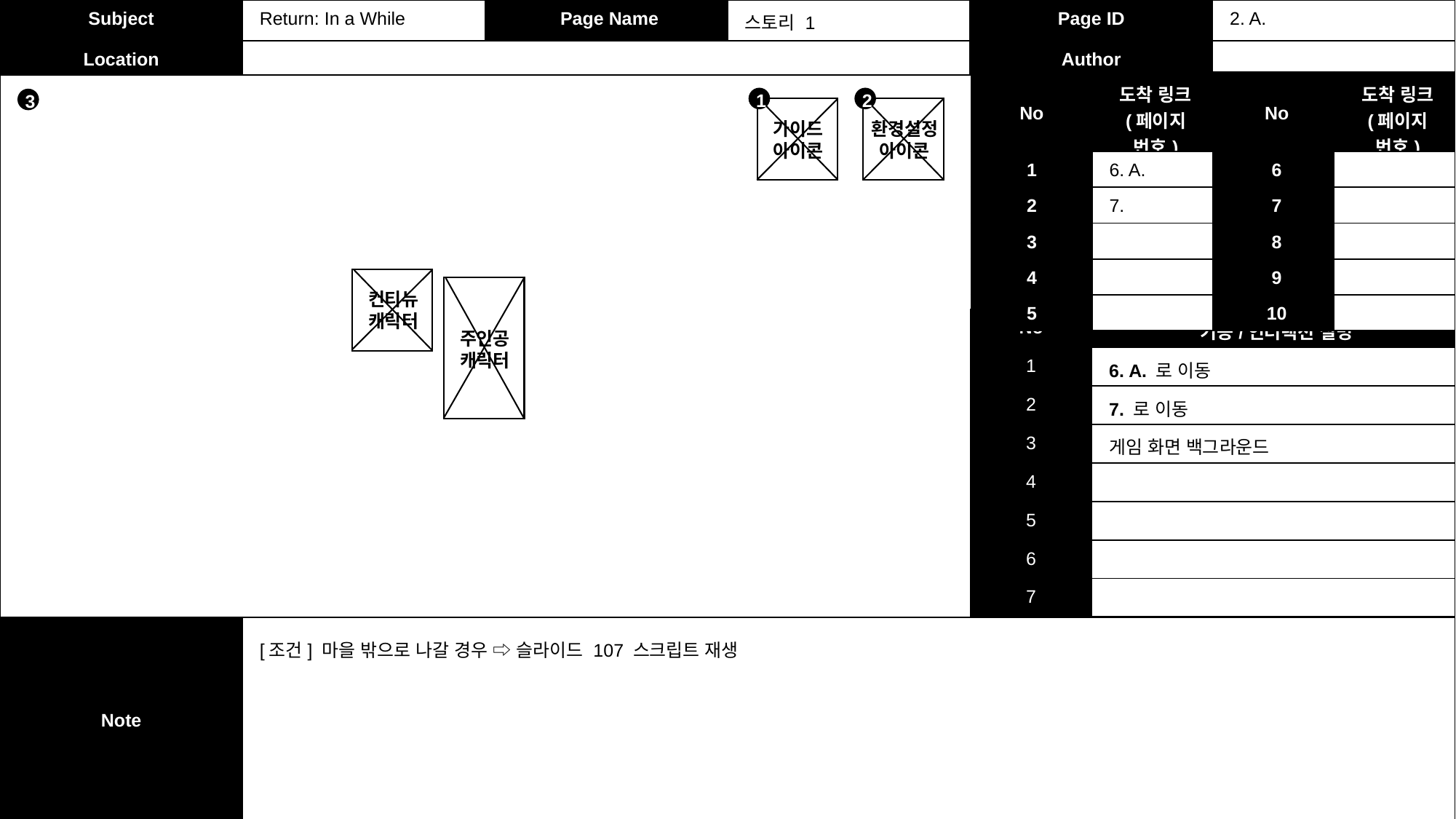

| Subject | Return: In a While | Page Name | 스토리 1 | Page ID | 2. A. |
| --- | --- | --- | --- | --- | --- |
| Location |  |  |  | Author |  |
| No | 도착 링크 (페이지 번호) | No | 도착 링크 (페이지 번호) |
| --- | --- | --- | --- |
| 1 | 6. A. | 6 |  |
| 2 | 7. | 7 |  |
| 3 |  | 8 |  |
| 4 |  | 9 |  |
| 5 |  | 10 |  |
1
2
3

가이드
아이콘

환경설정
아이콘

컨티뉴
캐릭터

주인공
캐릭터
| No | 기능/인터랙션 설명 |
| --- | --- |
| 1 | 6. A. 로 이동 |
| 2 | 7. 로 이동 |
| 3 | 게임 화면 백그라운드 |
| 4 |  |
| 5 |  |
| 6 |  |
| 7 |  |
| Note | [조건] 마을 밖으로 나갈 경우 ⇨ 슬라이드 107 스크립트 재생 |
| --- | --- |